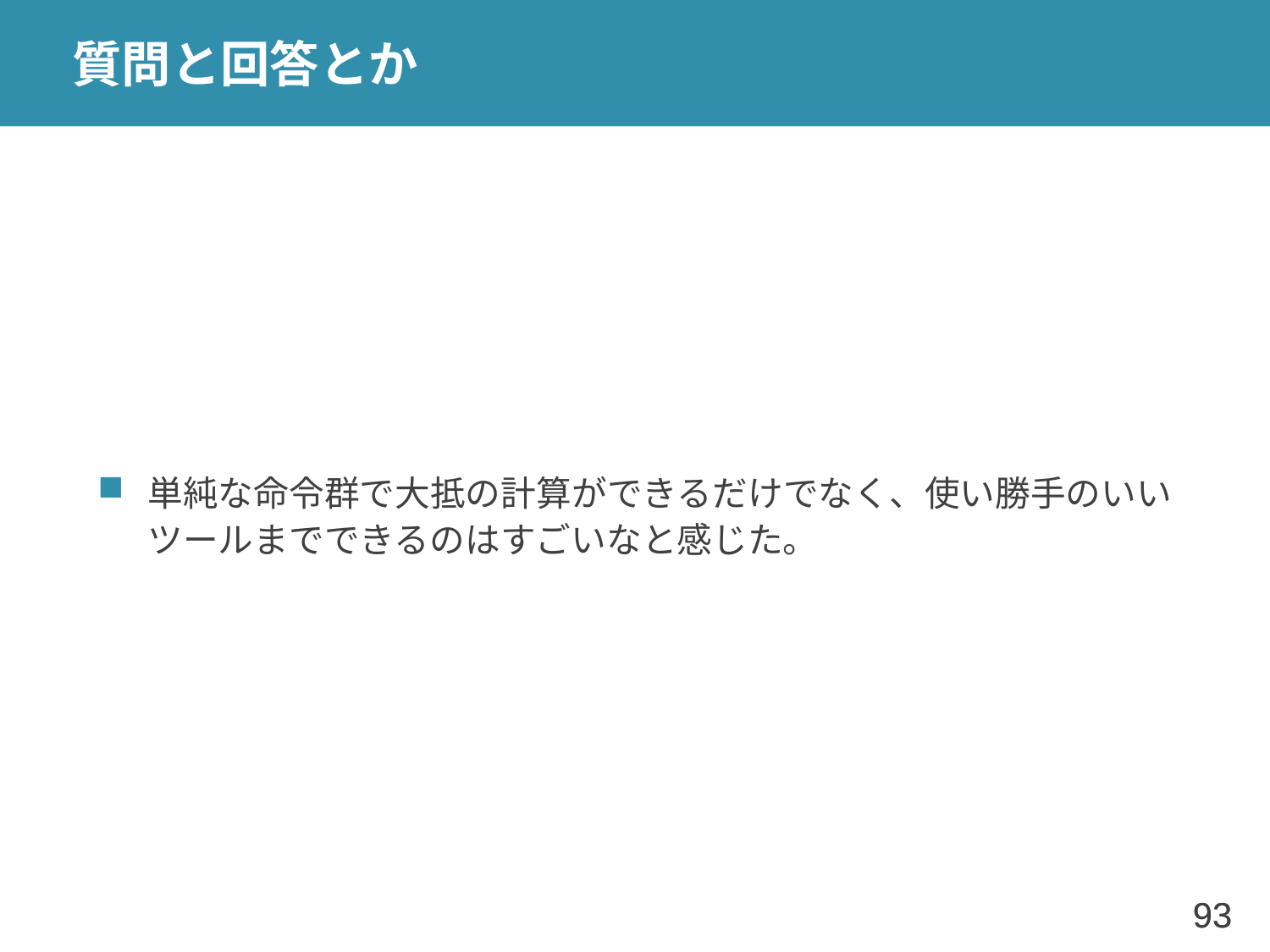

# 質問と回答とか
単純な命令群で大抵の計算ができるだけでなく、使い勝手のいいツールまでできるのはすごいなと感じた。